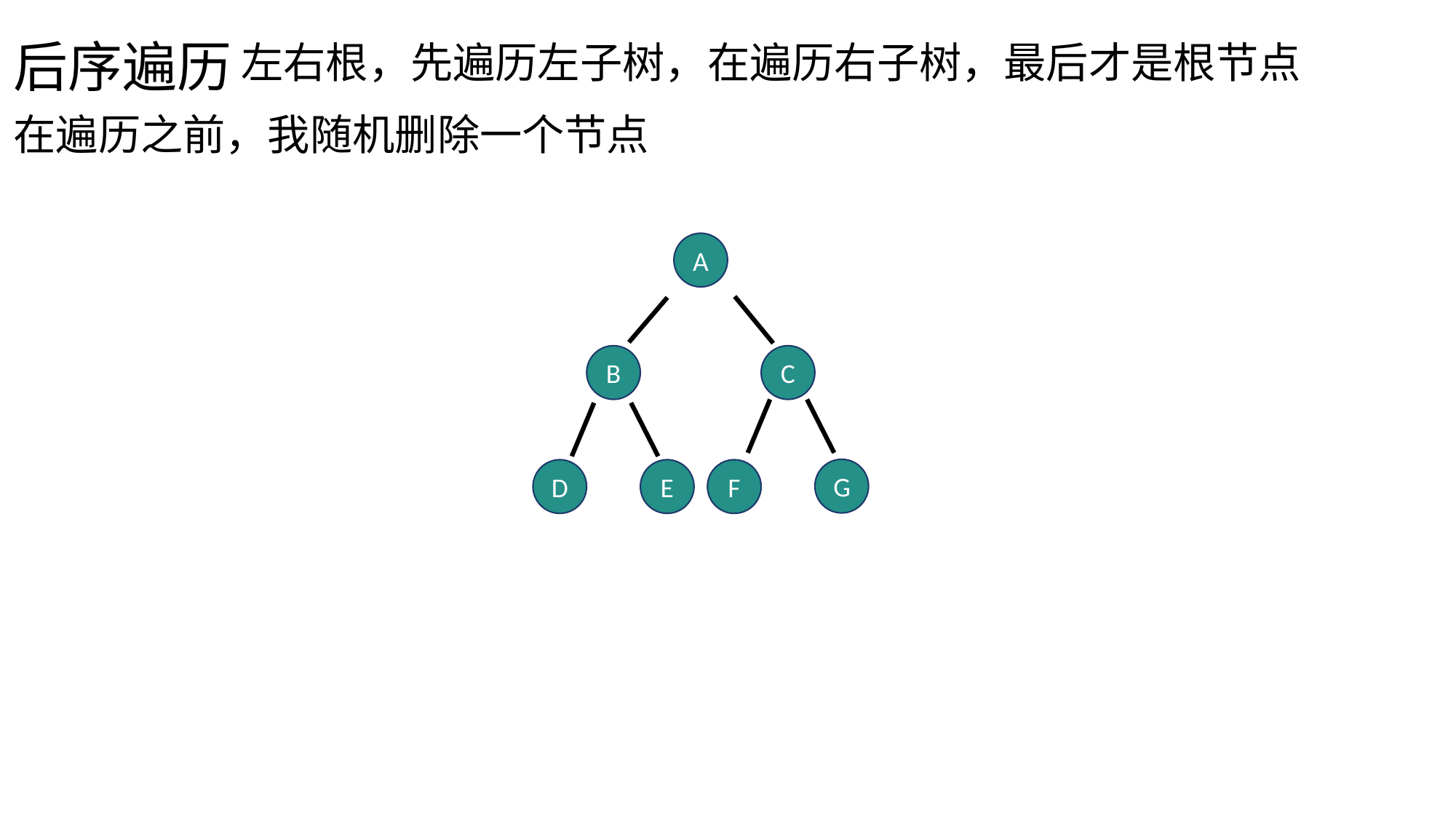

后序遍历
左右根，先遍历左子树，在遍历右子树，最后才是根节点
在遍历之前，我随机删除一个节点
A
B
C
G
D
E
F